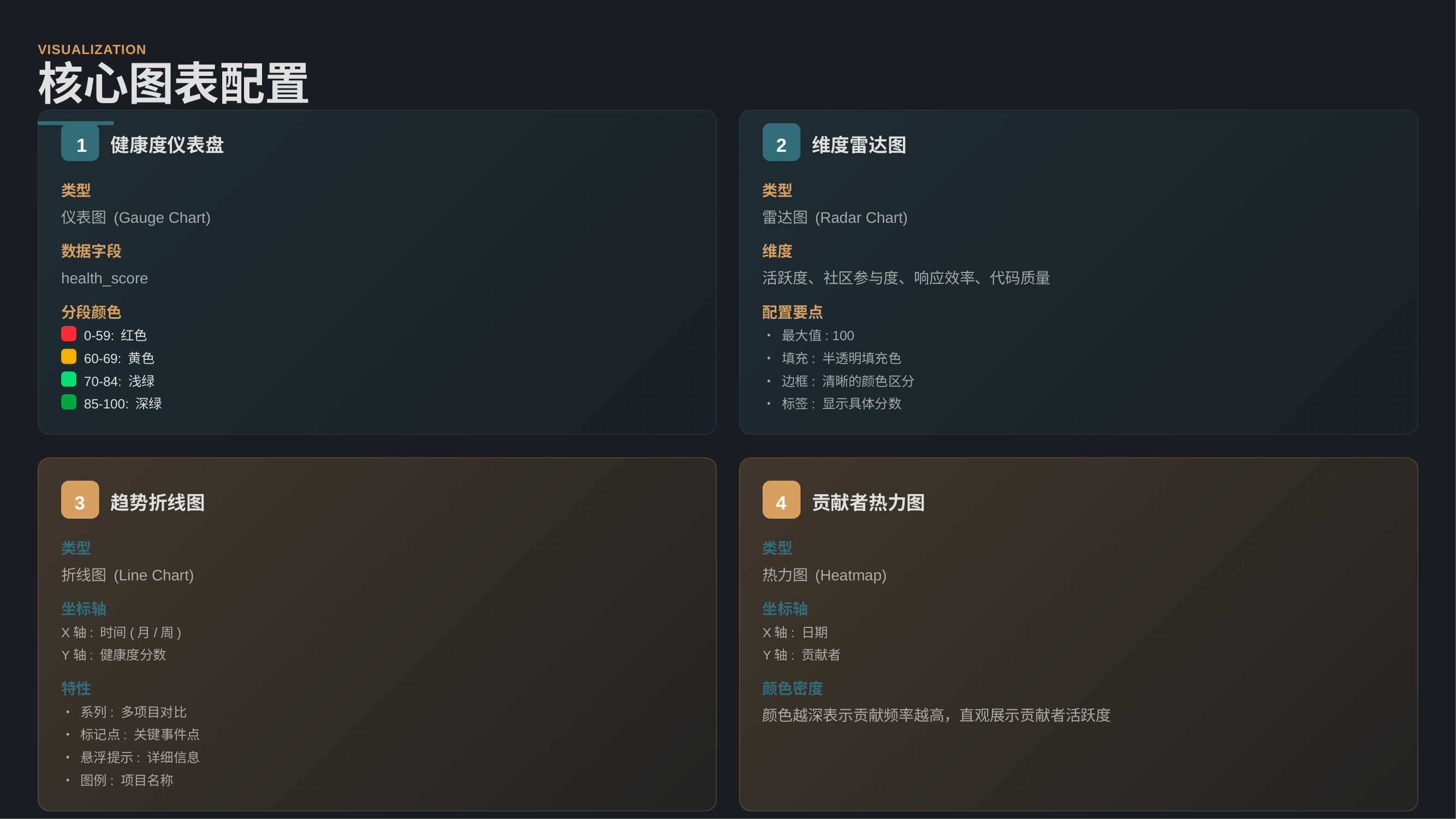

VISUALIZATION
核心图表配置

1
健康度仪表盘
2
维度雷达图
类型
类型
仪表图 (Gauge Chart)
雷达图 (Radar Chart)
数据字段
维度
health_score
活跃度、社区参与度、响应效率、代码质量
分段颜色
配置要点
0-59: 红色
• 最大值: 100

60-69: 黄色
• 填充: 半透明填充色

70-84: 浅绿
• 边框: 清晰的颜色区分

85-100: 深绿
• 标签: 显示具体分数

3
趋势折线图
4
贡献者热力图
类型
类型
折线图 (Line Chart)
热力图 (Heatmap)
坐标轴
坐标轴
X轴: 时间(月/周)
X轴: 日期
Y轴: 健康度分数
Y轴: 贡献者
特性
颜色密度
• 系列: 多项目对比
颜色越深表示贡献频率越高，直观展示贡献者活跃度
• 标记点: 关键事件点
• 悬浮提示: 详细信息
• 图例: 项目名称